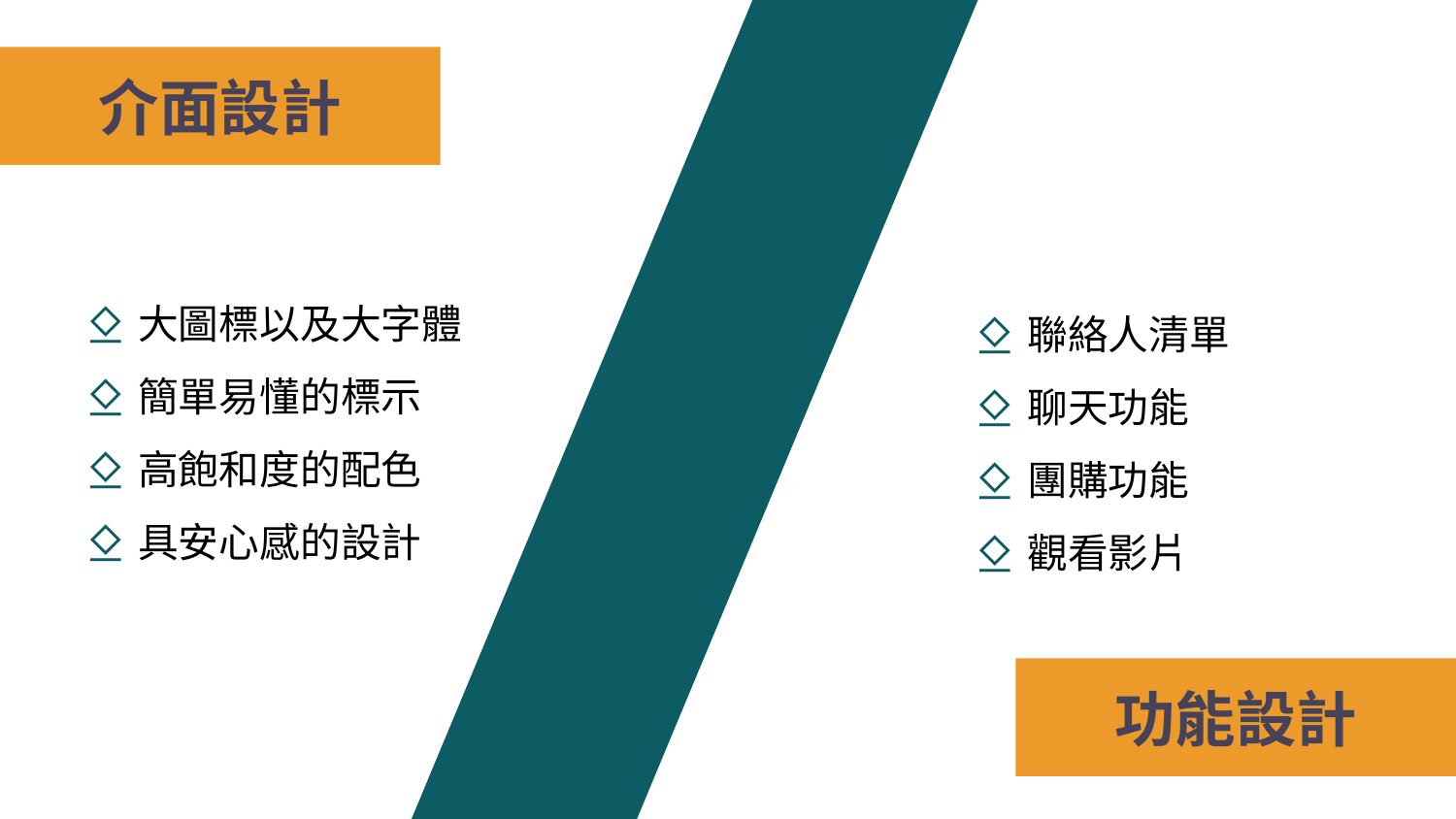

介面設計
大圖標以及大字體
簡單易懂的標示
高飽和度的配色
具安心感的設計
聯絡人清單
聊天功能
團購功能
觀看影片
功能設計